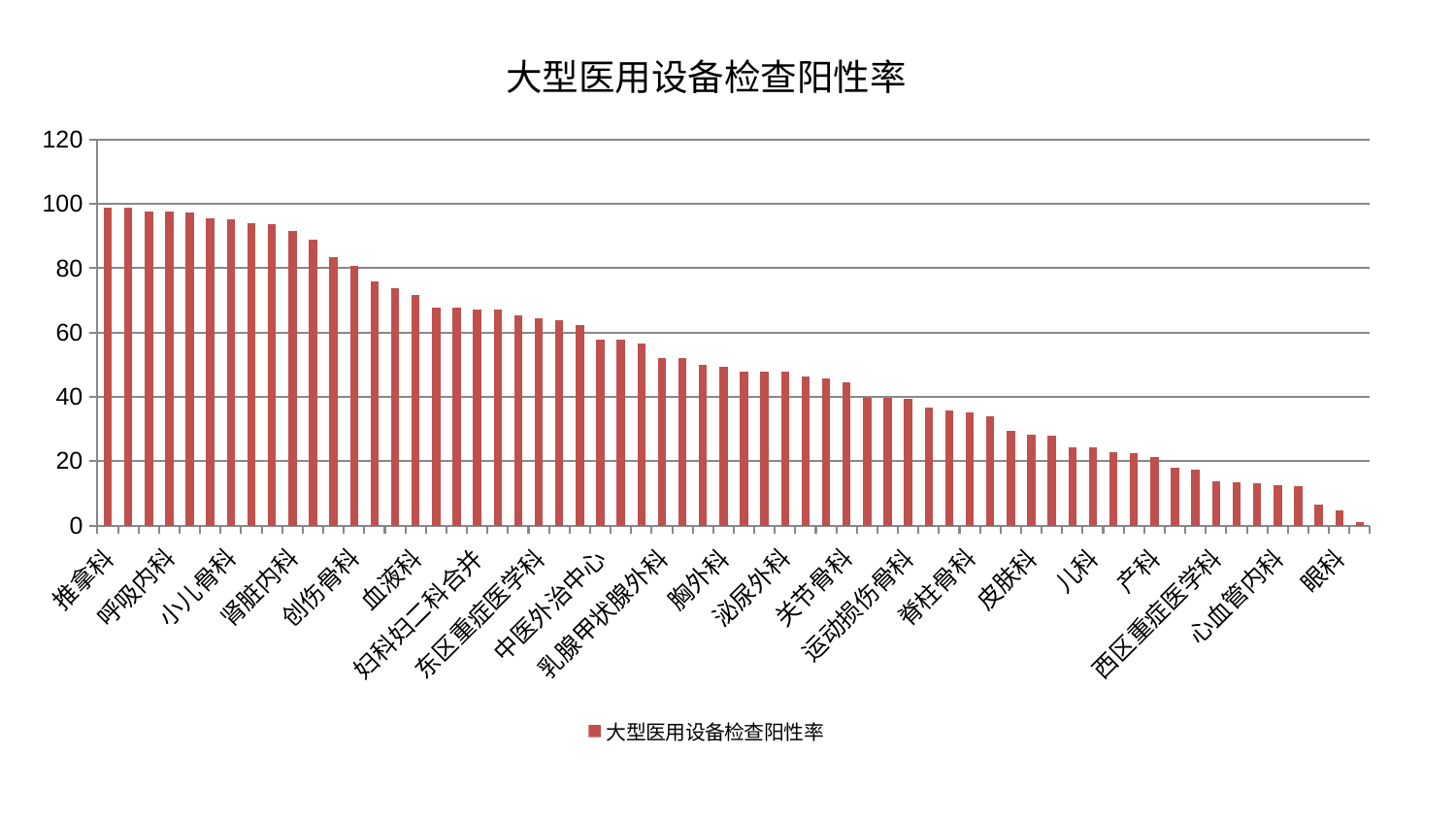

### Chart: 大型医用设备检查阳性率

| Category | 大型医用设备检查阳性率 |
|---|---|
| 推拿科 | 98.8197063875378 |
| 心病四科 | 98.71707418290892 |
| 心病三科 | 97.61058447530151 |
| 呼吸内科 | 97.54798129808051 |
| 内分泌科 | 97.21290405003874 |
| 针灸科 | 95.50730460225387 |
| 小儿骨科 | 95.12448931045161 |
| 综合内科 | 94.01974197607142 |
| 男科 | 93.75964621937811 |
| 肾脏内科 | 91.56125209033878 |
| 肛肠科 | 88.91880022510155 |
| 神经内科 | 83.38613979701772 |
| 创伤骨科 | 80.78891203043766 |
| 普通外科 | 75.87350648546567 |
| 耳鼻喉科 | 73.78487485907874 |
| 血液科 | 71.66369428580244 |
| 神经外科 | 67.87503771676744 |
| 脾胃病科 | 67.87303175443068 |
| 妇科妇二科合并 | 67.14202726188019 |
| 肝胆外科 | 67.08273168378618 |
| 骨科 | 65.33619417949271 |
| 东区重症医学科 | 64.37880252286101 |
| 心病一科 | 63.947336976640344 |
| 老年医学科 | 62.20965072304905 |
| 中医外治中心 | 57.74599988699518 |
| 康复科 | 57.673654414258515 |
| 肝病科 | 56.51810573570888 |
| 乳腺甲状腺外科 | 52.11157070160966 |
| 中医经典科 | 52.10914689934574 |
| 肿瘤内科 | 49.97114821520698 |
| 胸外科 | 49.46870052214953 |
| 脾胃科消化科合并 | 47.958913054464006 |
| 显微骨科 | 47.92652845066638 |
| 泌尿外科 | 47.9104260746176 |
| 治未病中心 | 46.46594678692259 |
| 小儿推拿科 | 45.66782069817701 |
| 关节骨科 | 44.62305955078916 |
| 脑病一科 | 39.77734206388202 |
| 脑病二科 | 39.73535473616252 |
| 运动损伤骨科 | 39.32764257885981 |
| 风湿病科 | 36.79529999125075 |
| 肾病科 | 35.85762647120316 |
| 脊柱骨科 | 35.05998705107258 |
| 美容皮肤科 | 33.968315867911805 |
| 妇二科 | 29.378093070117384 |
| 皮肤科 | 28.27994684006172 |
| 口腔科 | 27.919457782270783 |
| 东区肾病科 | 24.428697126498776 |
| 儿科 | 24.28404072155732 |
| 脑病三科 | 22.8401488290126 |
| 妇科 | 22.427414042634197 |
| 产科 | 21.128564086734226 |
| 心病二科 | 17.80400361728587 |
| 周围血管科 | 17.46719530319558 |
| 西区重症医学科 | 13.769949724614827 |
| 微创骨科 | 13.57474611967351 |
| 重症医学科 | 13.210807730971386 |
| 心血管内科 | 12.610775089545623 |
| 消化内科 | 12.3573306051036 |
| 身心医学科 | 6.504133984400817 |
| 眼科 | 4.754134309720182 |
| 医院 | 0.9486 |
173